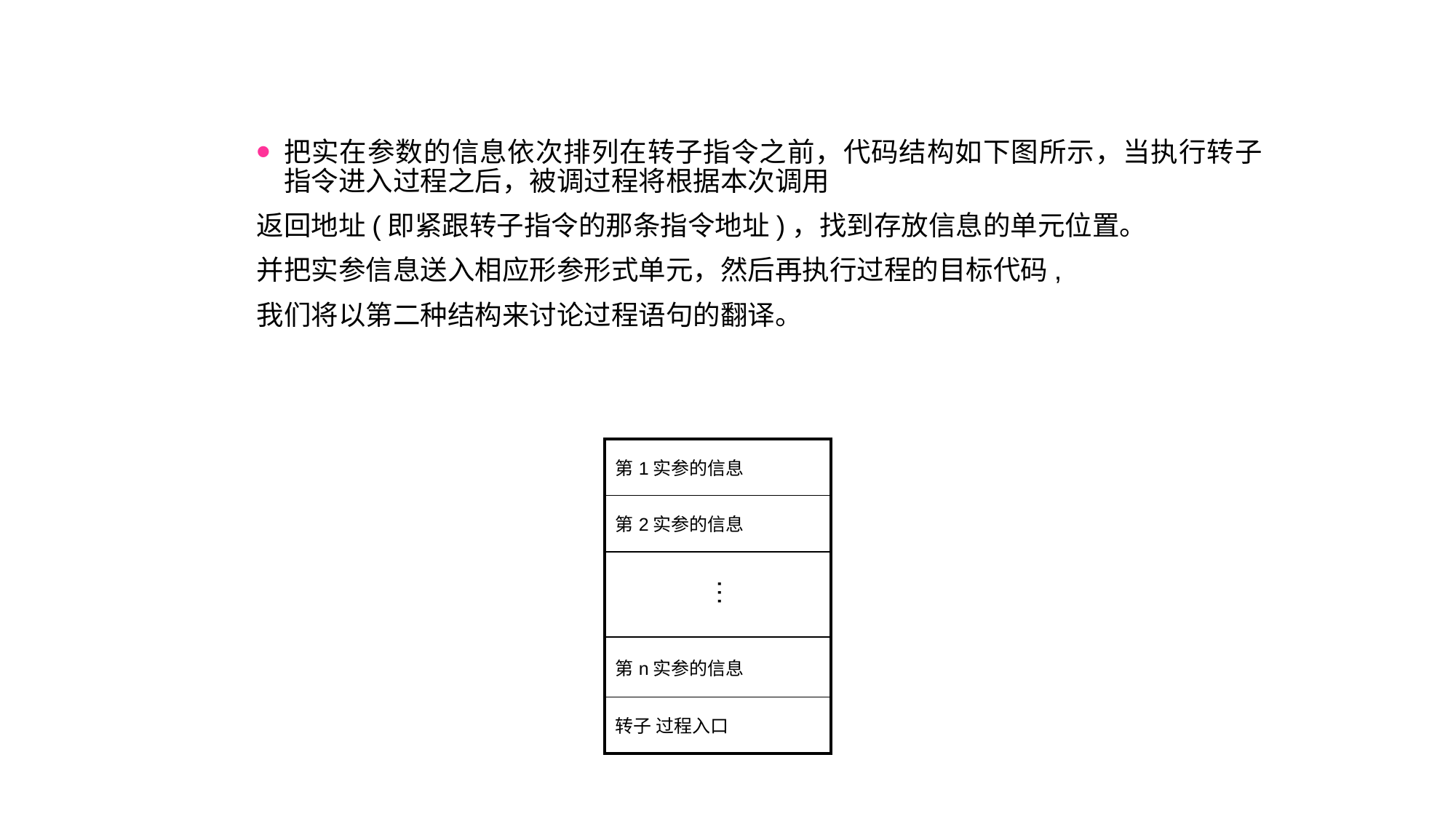

把实在参数的信息依次排列在转子指令之前，代码结构如下图所示，当执行转子指令进入过程之后，被调过程将根据本次调用
返回地址(即紧跟转子指令的那条指令地址)，找到存放信息的单元位置。
并把实参信息送入相应形参形式单元，然后再执行过程的目标代码,
我们将以第二种结构来讨论过程语句的翻译。

| 第1实参的信息 |
| --- |
| 第2实参的信息 |
|  |
| 第n实参的信息 |
| 转子 过程入口 |
…